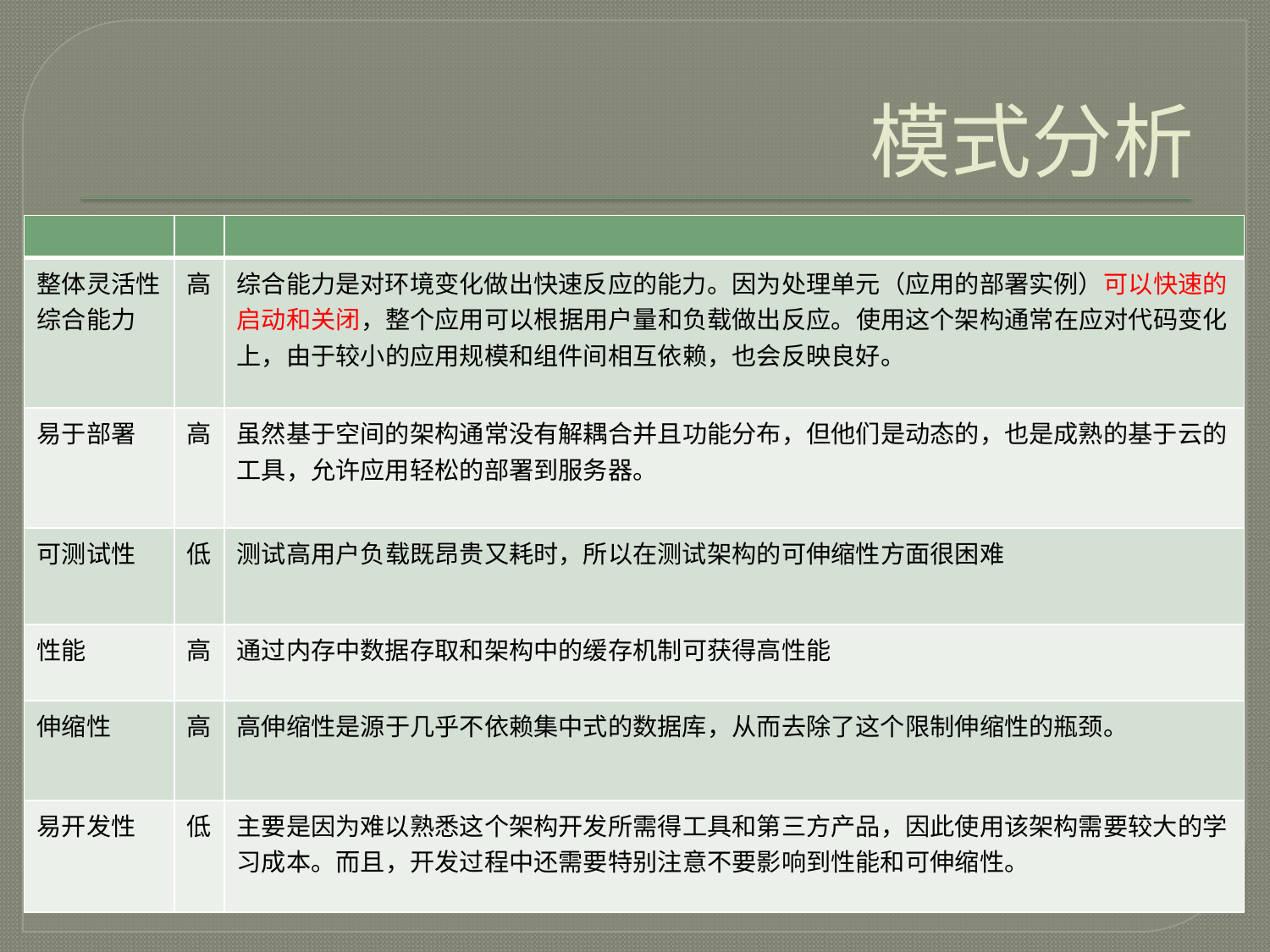

# 模式分析
|  |  |  |
| --- | --- | --- |
| 整体灵活性 综合能力 | 高 | 综合能力是对环境变化做出快速反应的能力。因为处理单元（应用的部署实例）可以快速的启动和关闭，整个应用可以根据用户量和负载做出反应。使用这个架构通常在应对代码变化上，由于较小的应用规模和组件间相互依赖，也会反映良好。 |
| 易于部署 | 高 | 虽然基于空间的架构通常没有解耦合并且功能分布，但他们是动态的，也是成熟的基于云的工具，允许应用轻松的部署到服务器。 |
| 可测试性 | 低 | 测试高用户负载既昂贵又耗时，所以在测试架构的可伸缩性方面很困难 |
| 性能 | 高 | 通过内存中数据存取和架构中的缓存机制可获得高性能 |
| 伸缩性 | 高 | 高伸缩性是源于几乎不依赖集中式的数据库，从而去除了这个限制伸缩性的瓶颈。 |
| 易开发性 | 低 | 主要是因为难以熟悉这个架构开发所需得工具和第三方产品，因此使用该架构需要较大的学习成本。而且，开发过程中还需要特别注意不要影响到性能和可伸缩性。 |